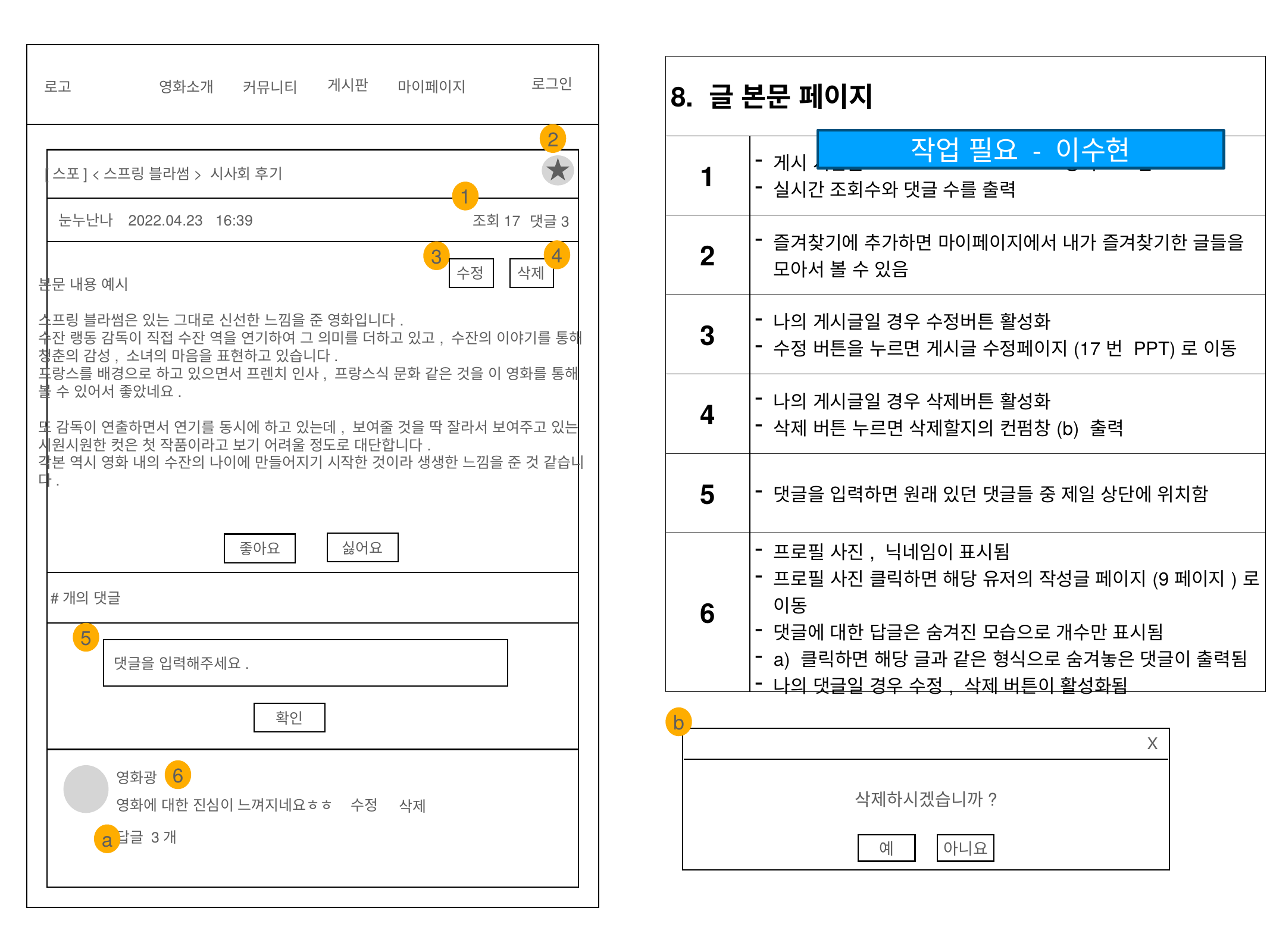

| 8. 글 본문 페이지 |  |  |  |
| --- | --- | --- | --- |
| 1 | 게시 시간을 YYYY.MM.DD hh:mm 형식으로 함 실시간 조회수와 댓글 수를 출력 |  |  |
| 2 | 즐겨찾기에 추가하면 마이페이지에서 내가 즐겨찾기한 글들을 모아서 볼 수 있음 |  |  |
| 3 | 나의 게시글일 경우 수정버튼 활성화 수정 버튼을 누르면 게시글 수정페이지(17번 PPT)로 이동 |  |  |
| 4 | 나의 게시글일 경우 삭제버튼 활성화 삭제 버튼 누르면 삭제할지의 컨펌창(b) 출력 |  |  |
| 5 | 댓글을 입력하면 원래 있던 댓글들 중 제일 상단에 위치함 |  |  |
| 6 | 프로필 사진, 닉네임이 표시됨 프로필 사진 클릭하면 해당 유저의 작성글 페이지(9페이지)로 이동 댓글에 대한 답글은 숨겨진 모습으로 개수만 표시됨 a) 클릭하면 해당 글과 같은 형식으로 숨겨놓은 댓글이 출력됨 나의 댓글일 경우 수정, 삭제 버튼이 활성화됨 |  |  |
로그인
게시판
영화소개
마이페이지
로고
커뮤니티

2
작업 필요 - 이수현

[스포] <스프링 블라썸> 시사회 후기

1

눈누난나
2022.04.23   16:39
조회17
댓글3

4

3

수정
삭제
본문 내용 예시

스프링 블라썸은 있는 그대로 신선한 느낌을 준 영화입니다.
수잔 랭동 감독이 직접 수잔 역을 연기하여 그 의미를 더하고 있고, 수잔의 이야기를 통해
청춘의 감성, 소녀의 마음을 표현하고 있습니다.
프랑스를 배경으로 하고 있으면서 프렌치 인사, 프랑스식 문화 같은 것을 이 영화를 통해
볼 수 있어서 좋았네요.

또 감독이 연출하면서 연기를 동시에 하고 있는데, 보여줄 것을 딱 잘라서 보여주고 있는
시원시원한 컷은 첫 작품이라고 보기 어려울 정도로 대단합니다.
각본 역시 영화 내의 수잔의 나이에 만들어지기 시작한 것이라 생생한 느낌을 준 것 같습니
다.

싫어요
좋아요

#개의 댓글

5

댓글을 입력해주세요.

확인

b

X

6

영화광
삭제하시겠습니까?
영화에 대한 진심이 느껴지네요ㅎㅎ
수정
삭제

답글 3개
a

예
아니요